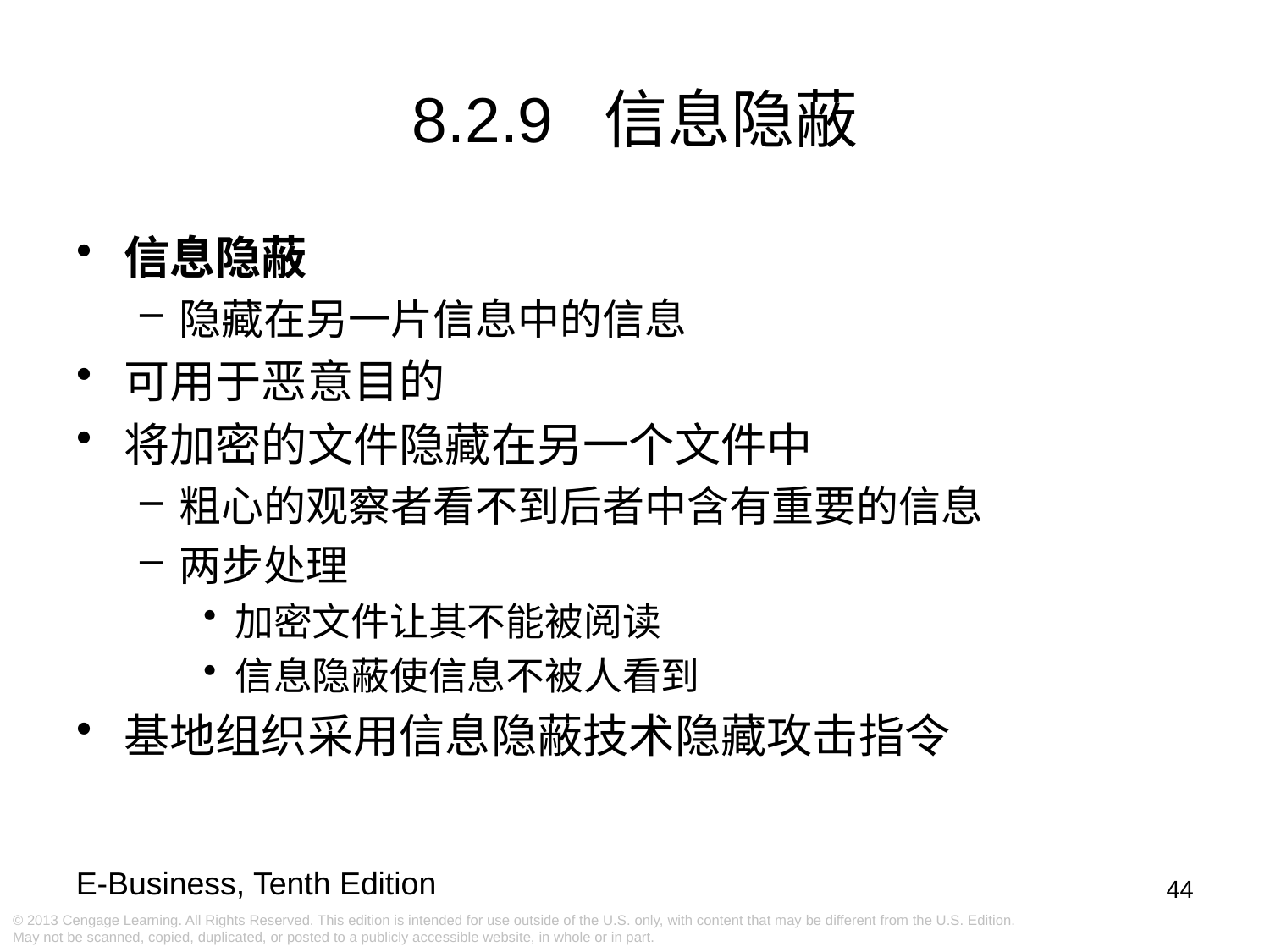

8.2.9  信息隐蔽
信息隐蔽
隐藏在另一片信息中的信息
可用于恶意目的
将加密的文件隐藏在另一个文件中
粗心的观察者看不到后者中含有重要的信息
两步处理
加密文件让其不能被阅读
信息隐蔽使信息不被人看到
基地组织采用信息隐蔽技术隐藏攻击指令
44